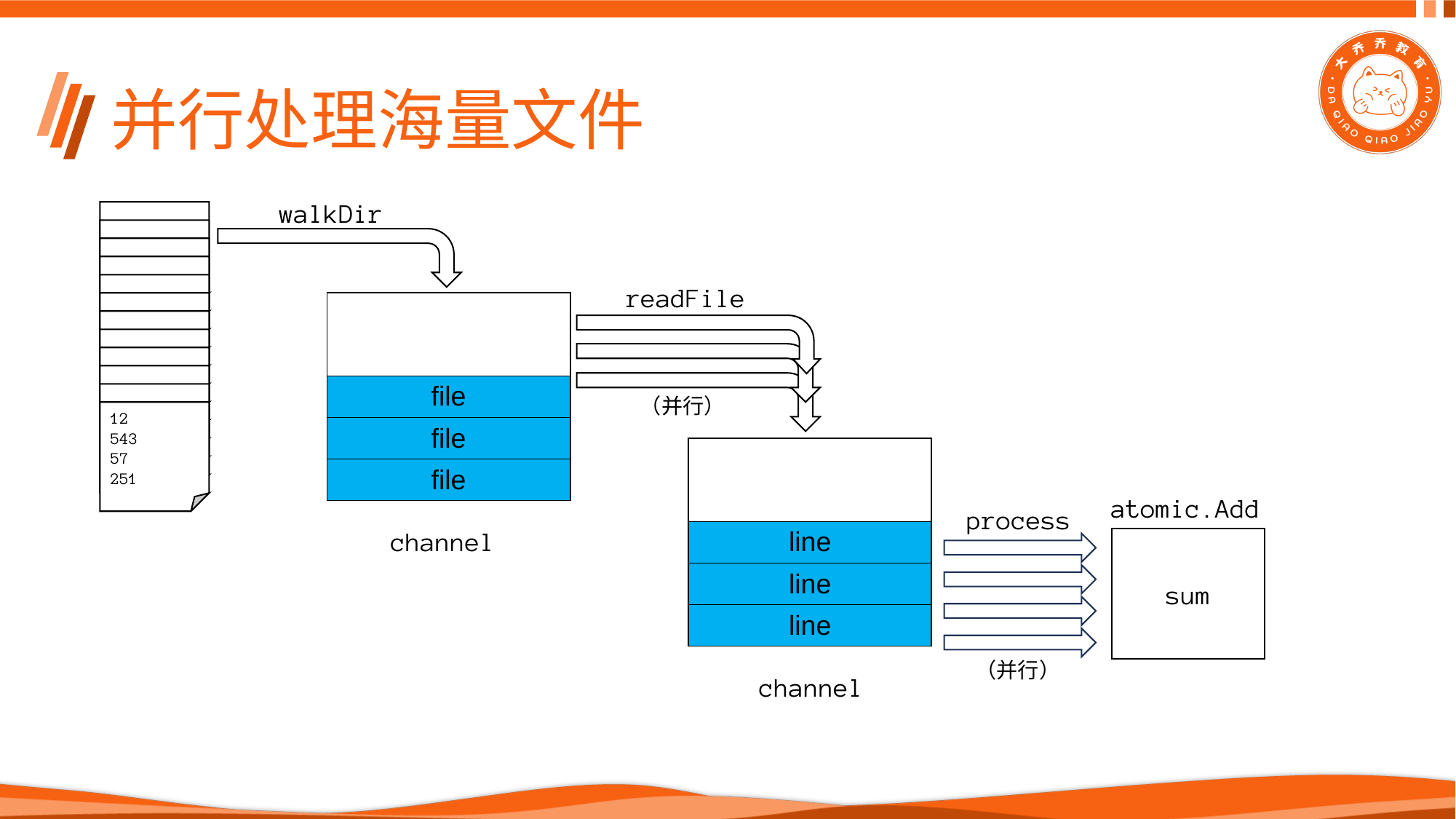

# 并行处理海量文件

walkDir

readFile

|  |
| --- |
|  |
| file |
| file |
| file |

（并行）
12
543
57
251
|  |
| --- |
|  |
| line |
| line |
| line |
atomic.Add
process
channel
sum

（并行）
channel